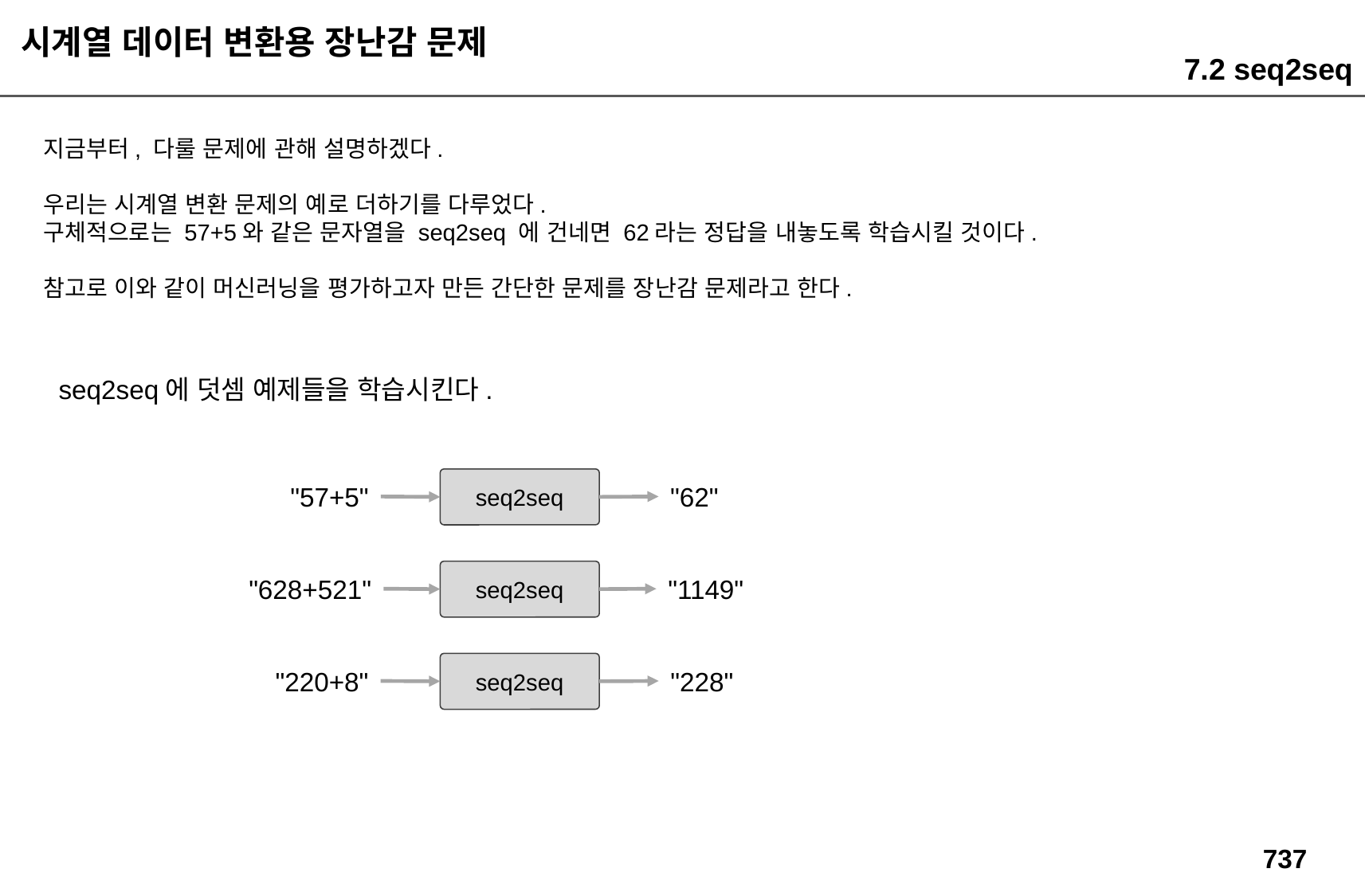

시계열 데이터 변환용 장난감 문제
7.2 seq2seq
지금부터, 다룰 문제에 관해 설명하겠다.

우리는 시계열 변환 문제의 예로 더하기를 다루었다.
구체적으로는 57+5와 같은 문자열을 seq2seq 에 건네면 62라는 정답을 내놓도록 학습시킬 것이다.

참고로 이와 같이 머신러닝을 평가하고자 만든 간단한 문제를 장난감 문제라고 한다.
seq2seq에 덧셈 예제들을 학습시킨다.
seq2seq
"57+5"
"62"
seq2seq
"628+521"
"1149"
seq2seq
"220+8"
"228"